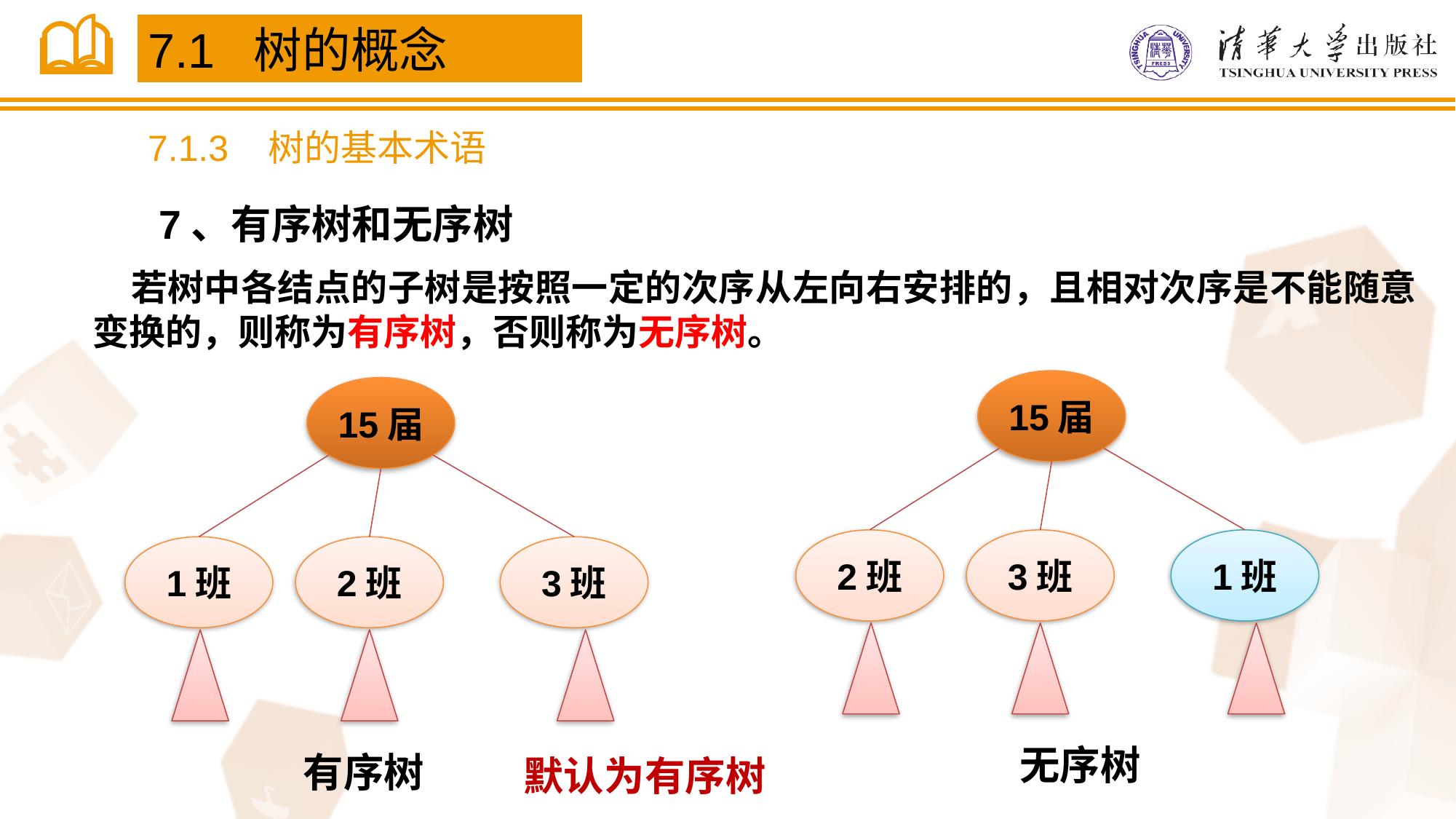

7.1  树的概念
7.1.3   树的基本术语
7、有序树和无序树
   若树中各结点的子树是按照一定的次序从左向右安排的，且相对次序是不能随意变换的，则称为有序树，否则称为无序树。
15届
15届
2班
3班
1班
1班
2班
3班

无序树
有序树
默认为有序树